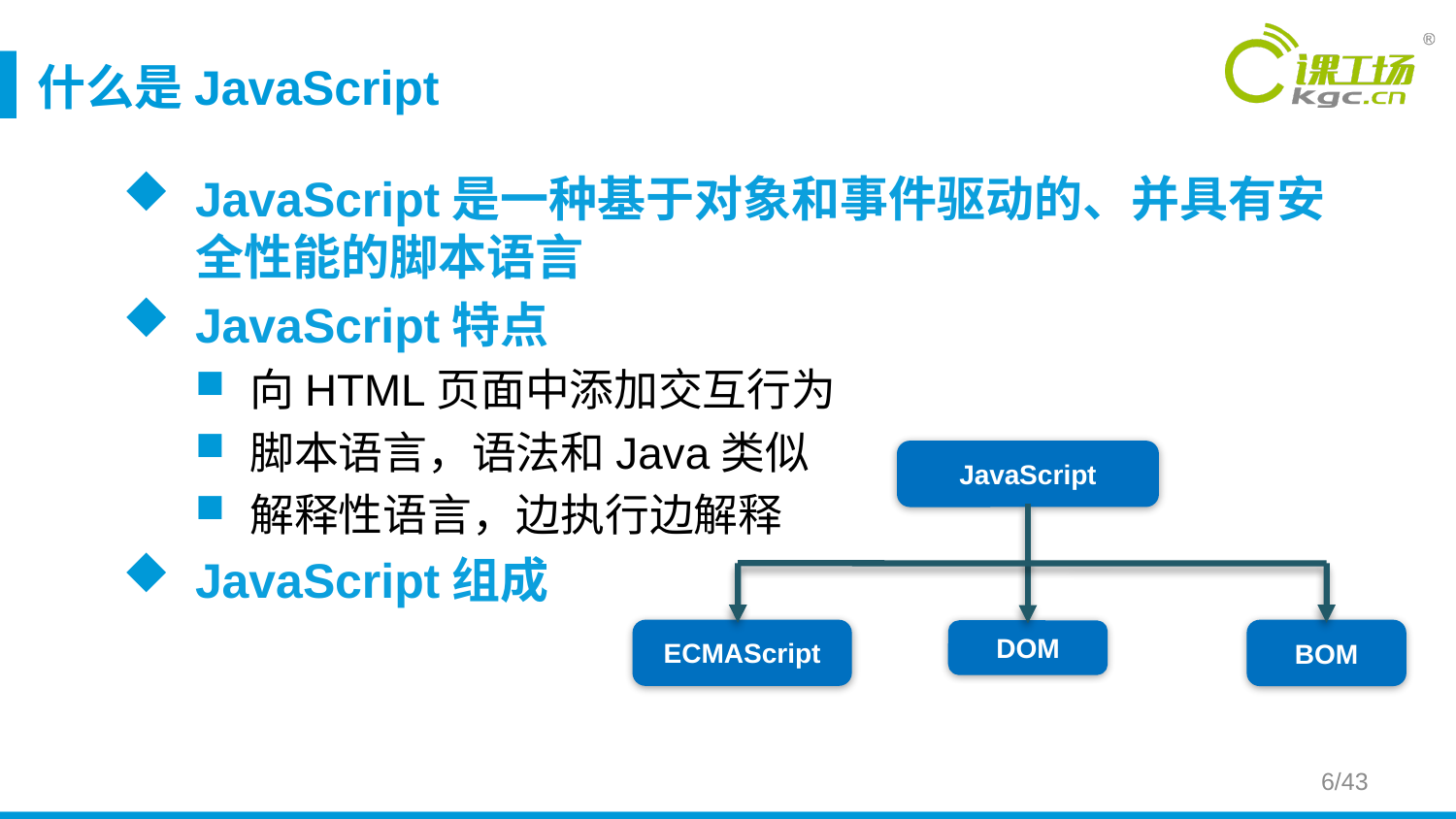

# 什么是JavaScript
JavaScript是一种基于对象和事件驱动的、并具有安全性能的脚本语言
JavaScript特点
向HTML页面中添加交互行为
脚本语言，语法和Java类似
解释性语言，边执行边解释
JavaScript组成

JavaScript
ECMAScript
BOM
DOM
6/43